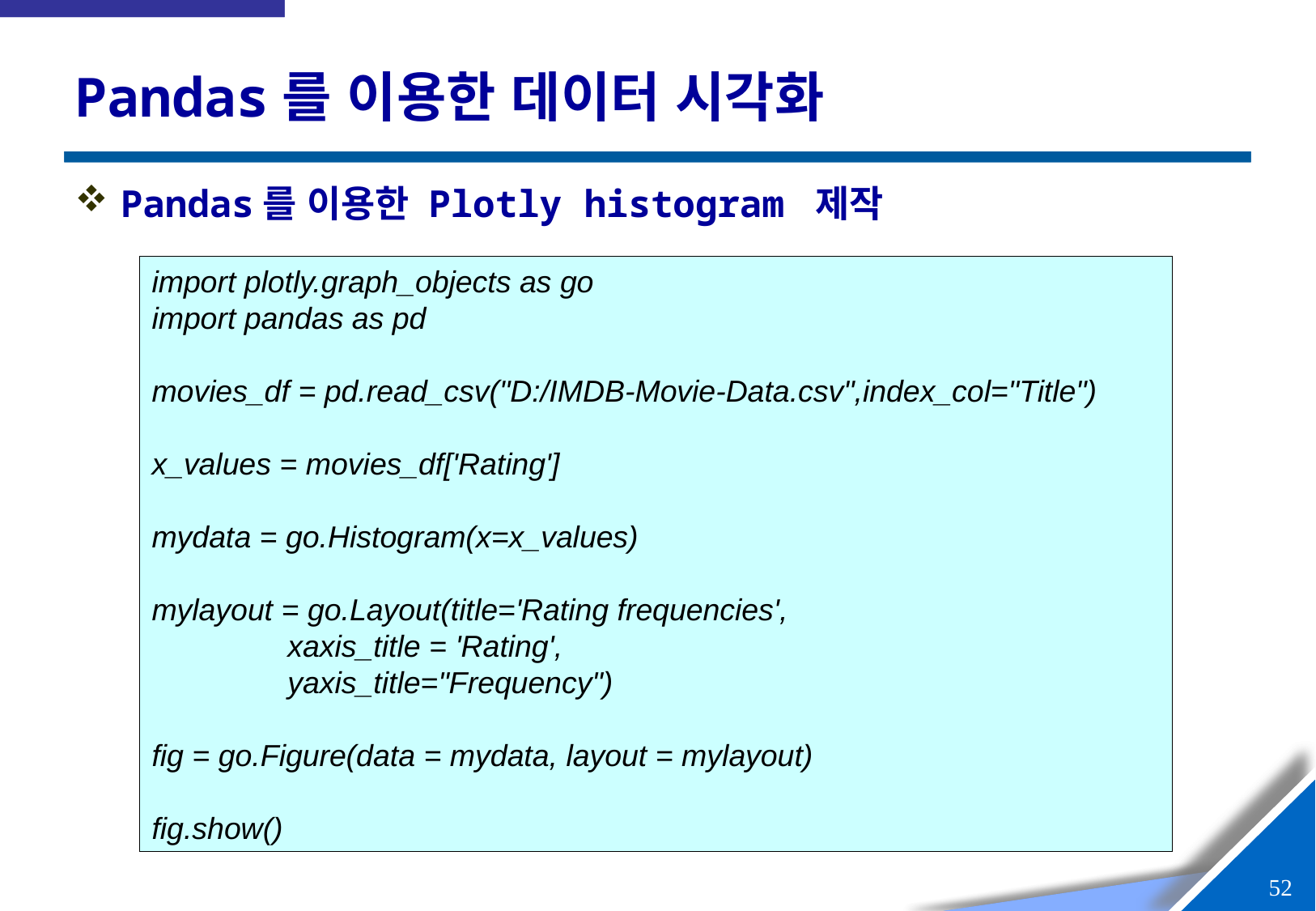

# Pandas를 이용한 데이터 시각화
Pandas를 이용한 Plotly histogram 제작

import plotly.graph_objects as go
import pandas as pd

movies_df = pd.read_csv("D:/IMDB-Movie-Data.csv",index_col="Title")

x_values = movies_df['Rating']

mydata = go.Histogram(x=x_values)

mylayout = go.Layout(title='Rating frequencies',
                xaxis_title = 'Rating',
                yaxis_title="Frequency")

fig = go.Figure(data = mydata, layout = mylayout)

fig.show()
52